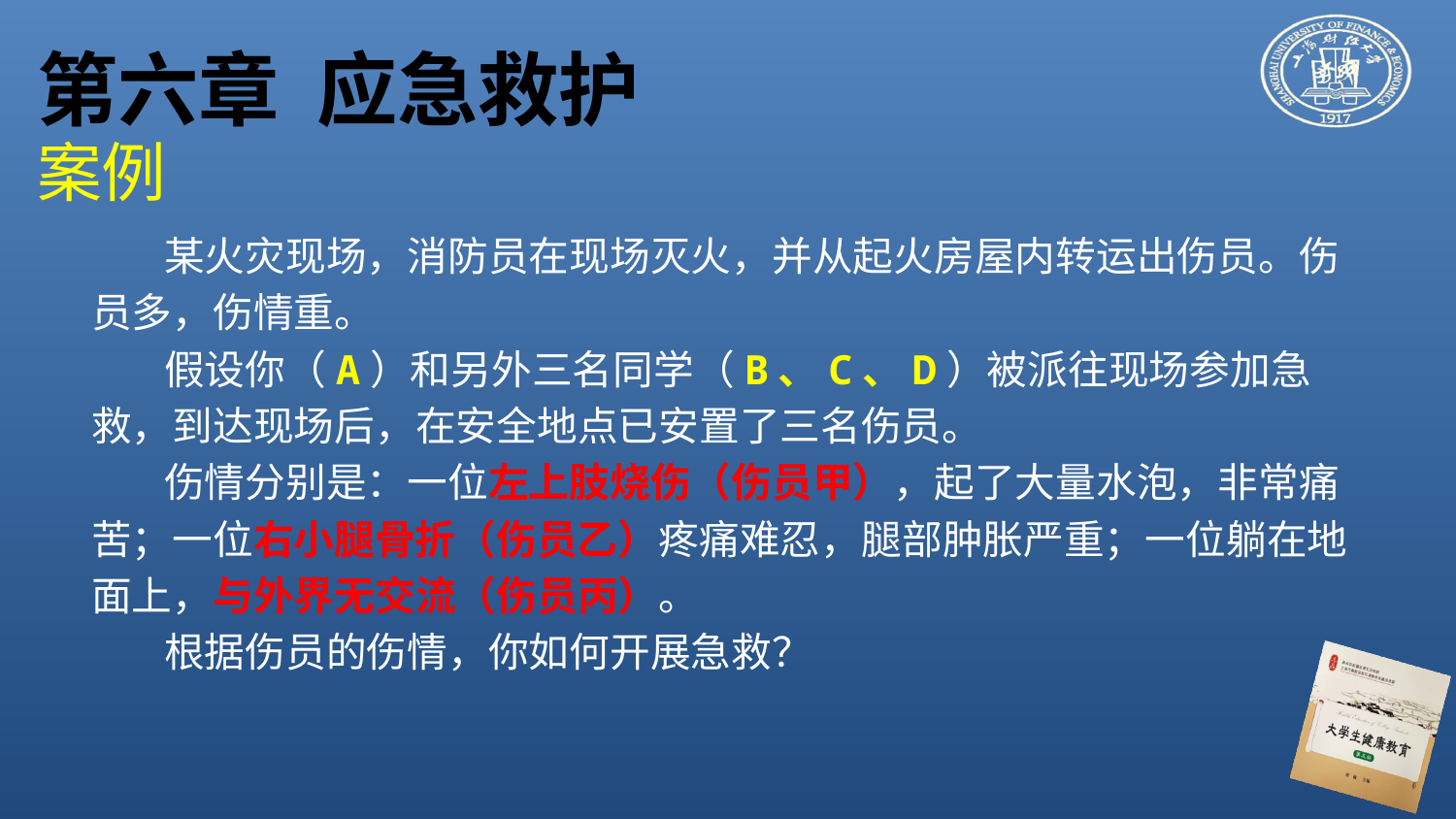

# 第六章  应急救护
案例
某火灾现场，消防员在现场灭火，并从起火房屋内转运出伤员。伤员多，伤情重。
假设你（A）和另外三名同学（B、C、D）被派往现场参加急救，到达现场后，在安全地点已安置了三名伤员。
伤情分别是：一位左上肢烧伤（伤员甲），起了大量水泡，非常痛苦；一位右小腿骨折（伤员乙）疼痛难忍，腿部肿胀严重；一位躺在地面上，与外界无交流（伤员丙）。
根据伤员的伤情，你如何开展急救？